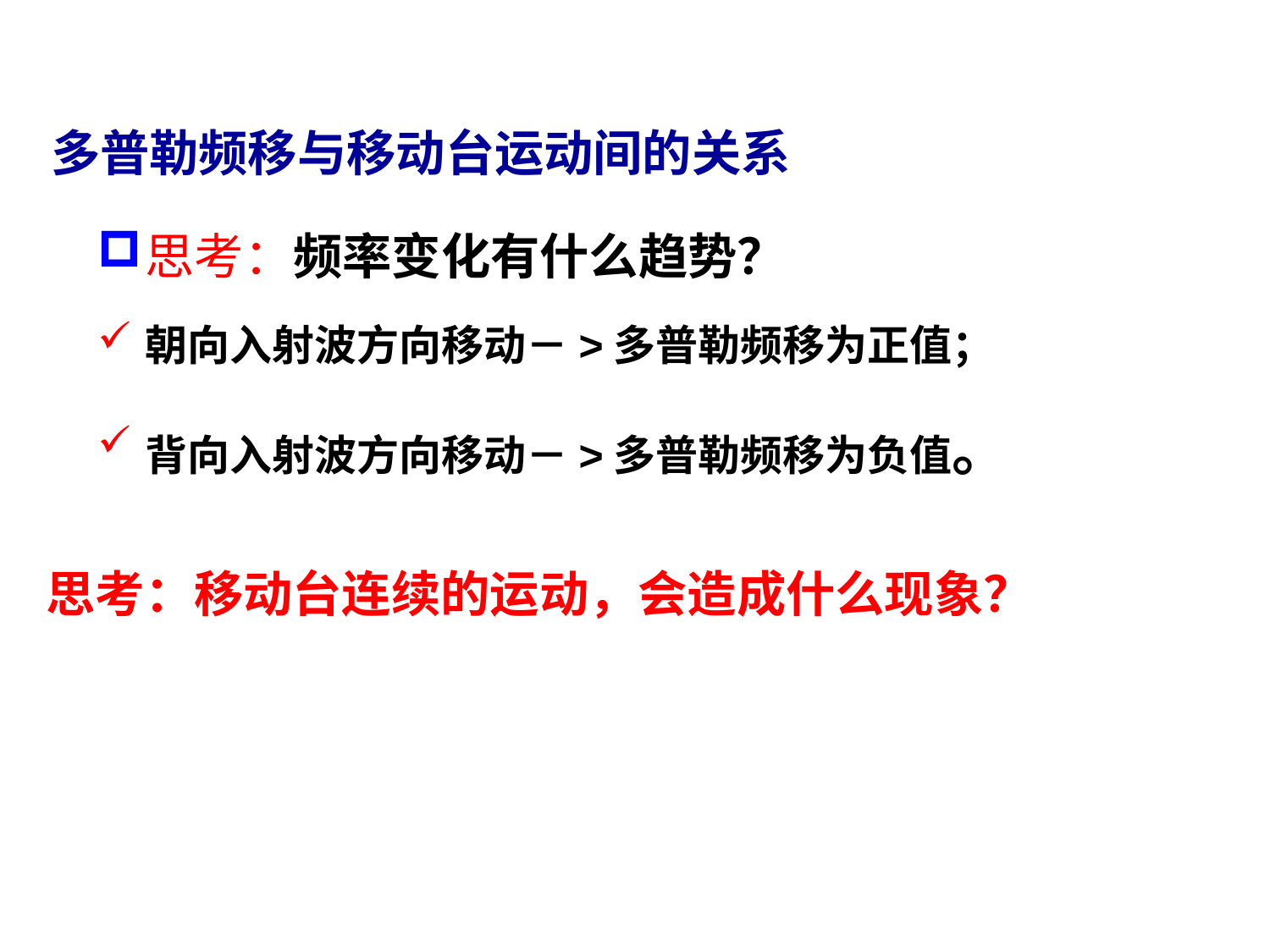

# 三、多普勒频移
多普勒频移与移动台运动间的关系
思考：频率变化有什么趋势？
朝向入射波方向移动－>多普勒频移为正值；
背向入射波方向移动－>多普勒频移为负值。
思考：移动台连续的运动，会造成什么现象？